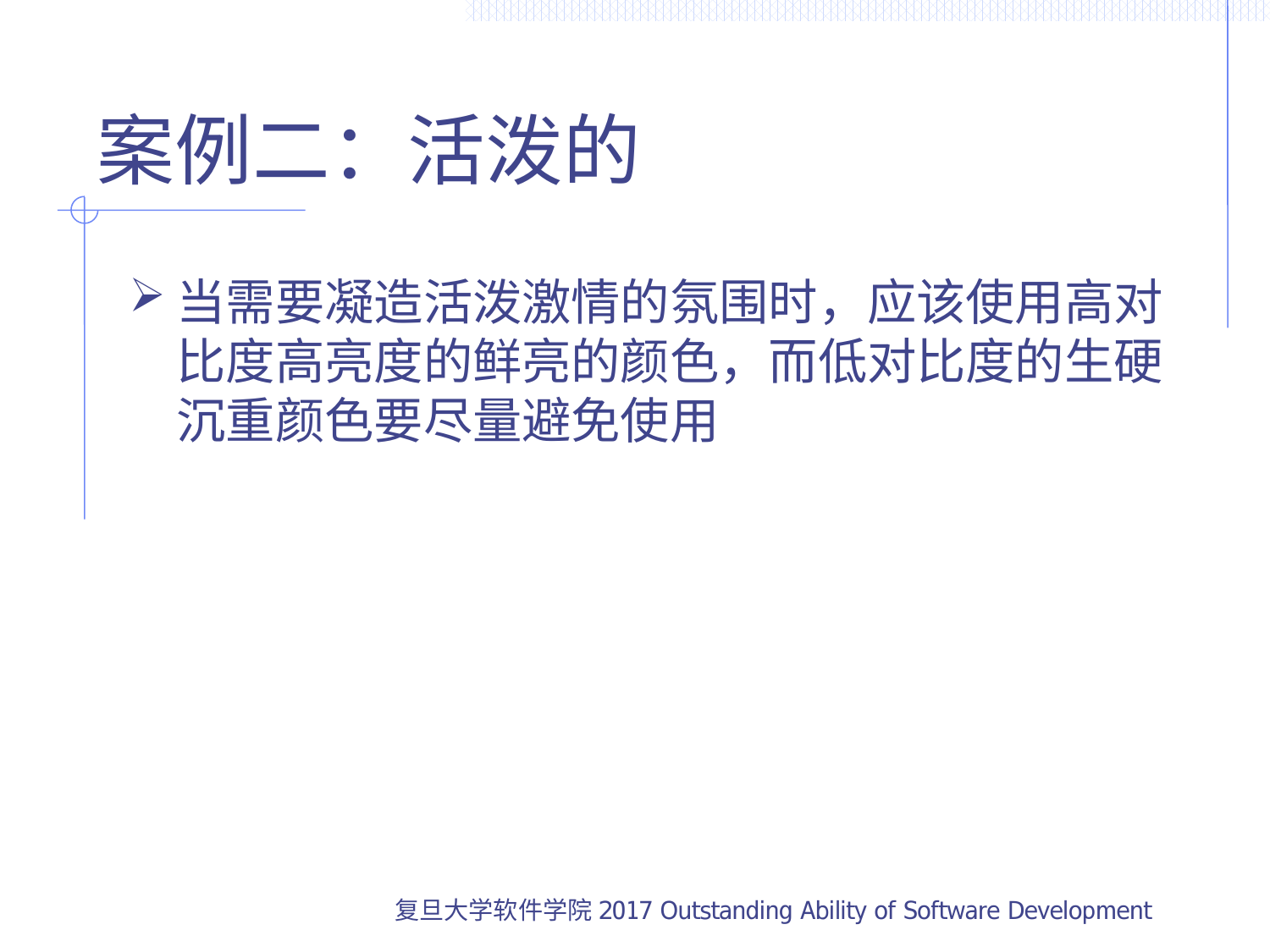

# 案例二：活泼的
当需要凝造活泼激情的氛围时，应该使用高对比度高亮度的鲜亮的颜色，而低对比度的生硬沉重颜色要尽量避免使用